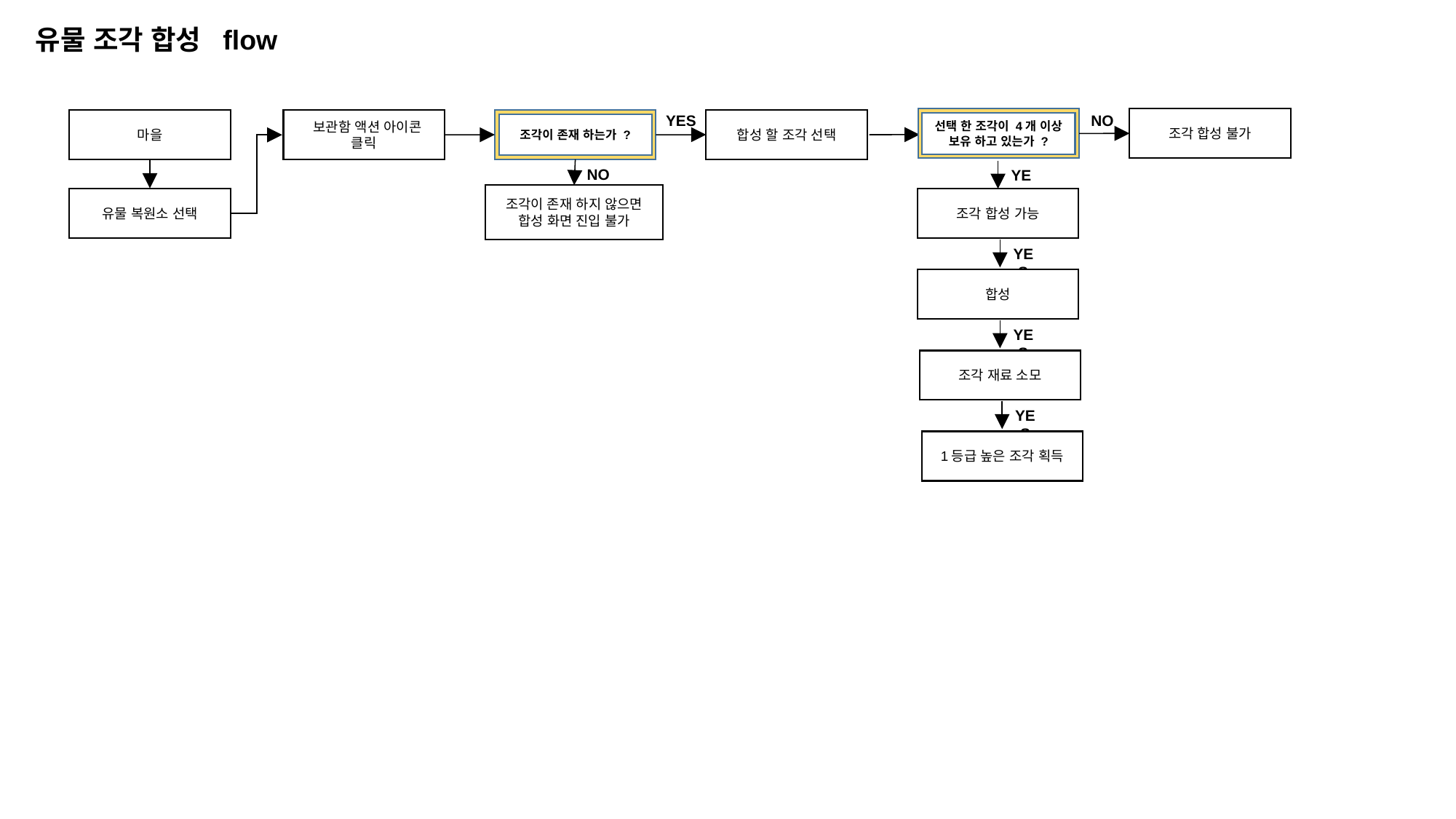

유물 조각 합성  flow
YES
NO
조각 합성 불가
선택 한 조각이 4개 이상 보유 하고 있는가 ?
합성 할 조각 선택
조각이 존재 하는가 ?
 보관함 액션 아이콘 클릭
마을
NO
YES
조각이 존재 하지 않으면 합성 화면 진입 불가
유물 복원소 선택
조각 합성 가능
YES
합성
YES
조각 재료 소모
YES
1등급 높은 조각 획득